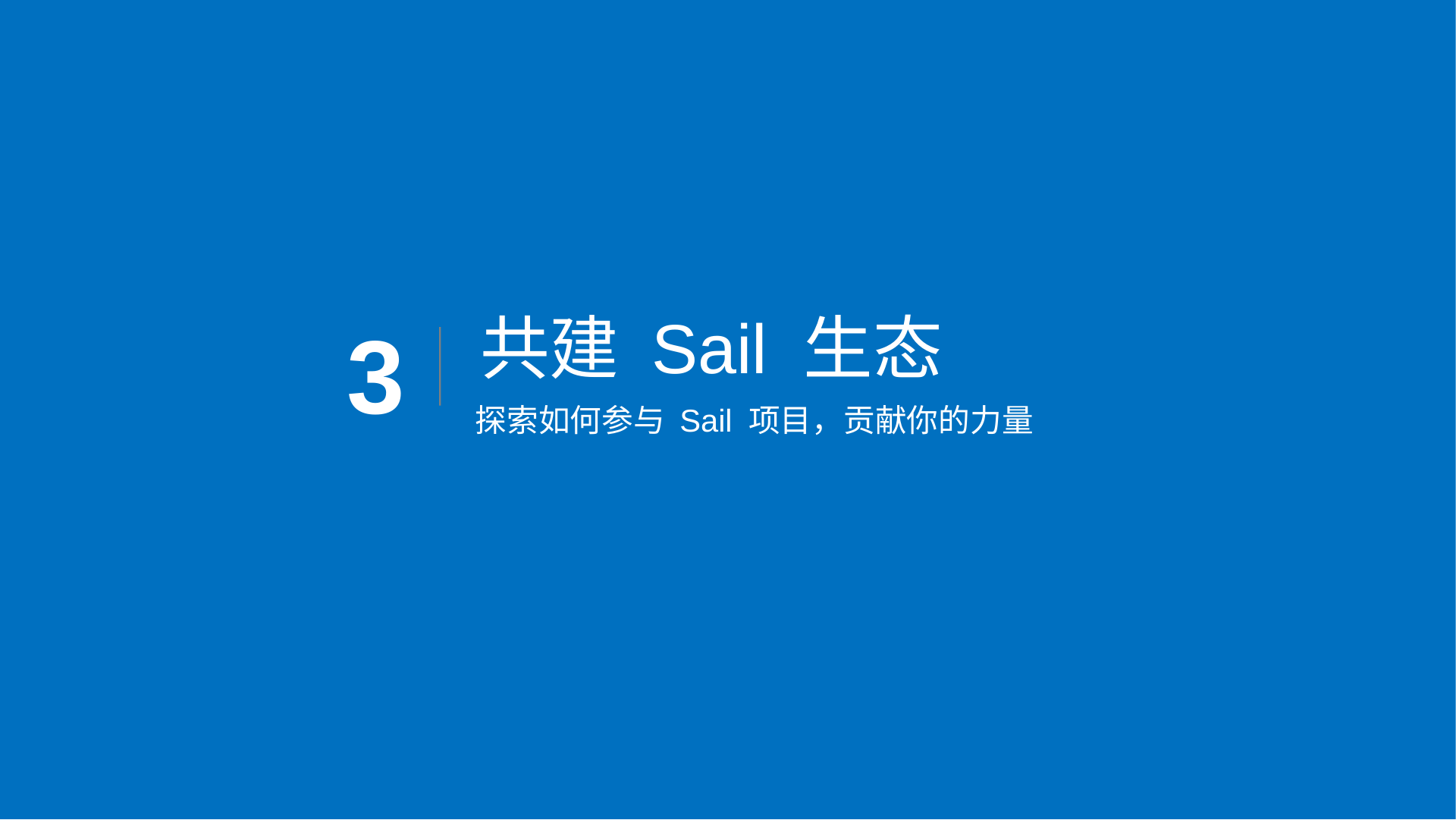

共建 Sail 生态
  3

探索如何参与 Sail 项目，贡献你的力量